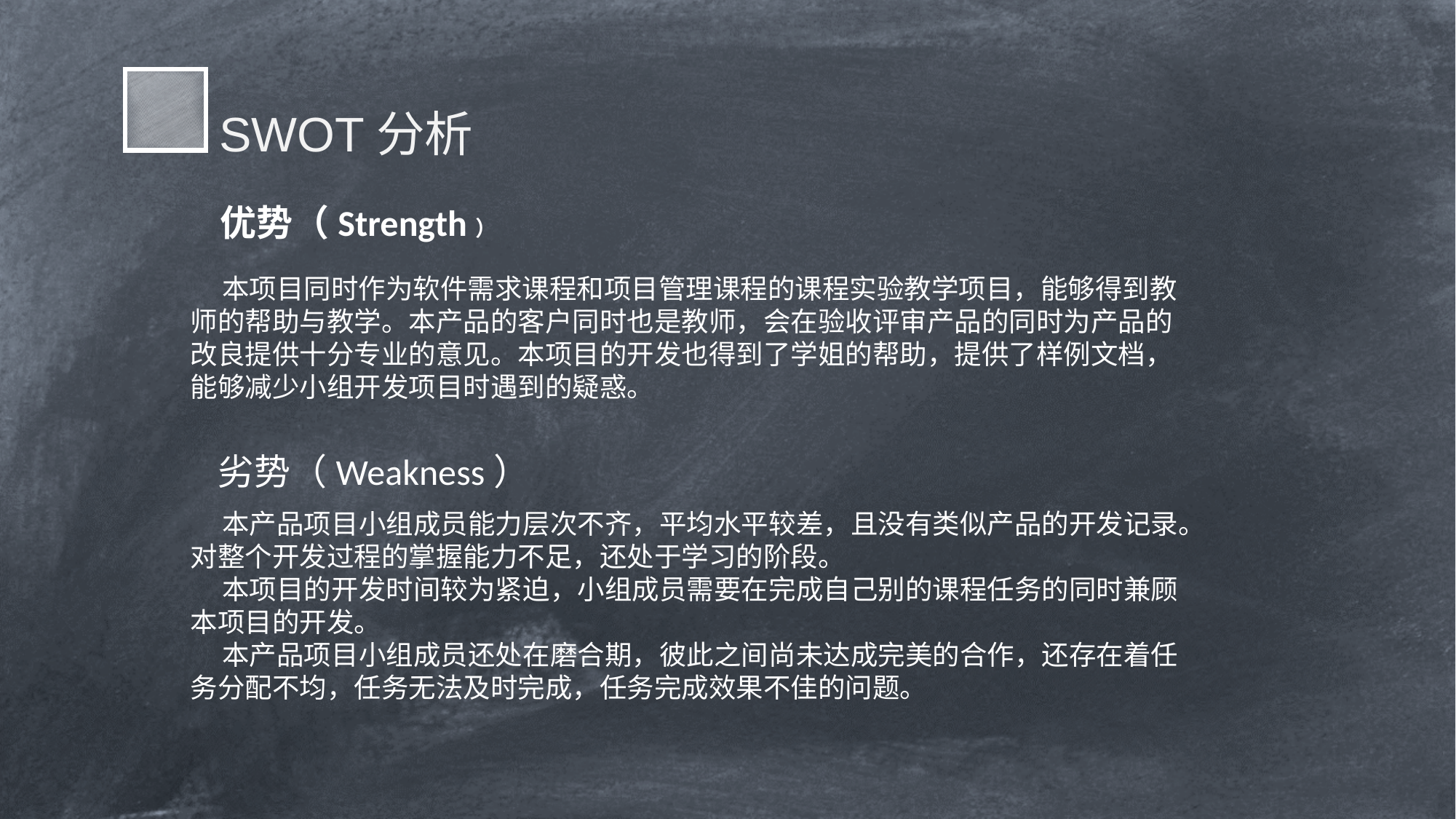

SWOT分析

优势（Strength）
本项目同时作为软件需求课程和项目管理课程的课程实验教学项目，能够得到教师的帮助与教学。本产品的客户同时也是教师，会在验收评审产品的同时为产品的改良提供十分专业的意见。本项目的开发也得到了学姐的帮助，提供了样例文档，能够减少小组开发项目时遇到的疑惑。
劣势（Weakness）
本产品项目小组成员能力层次不齐，平均水平较差，且没有类似产品的开发记录。对整个开发过程的掌握能力不足，还处于学习的阶段。
本项目的开发时间较为紧迫，小组成员需要在完成自己别的课程任务的同时兼顾本项目的开发。
本产品项目小组成员还处在磨合期，彼此之间尚未达成完美的合作，还存在着任务分配不均，任务无法及时完成，任务完成效果不佳的问题。